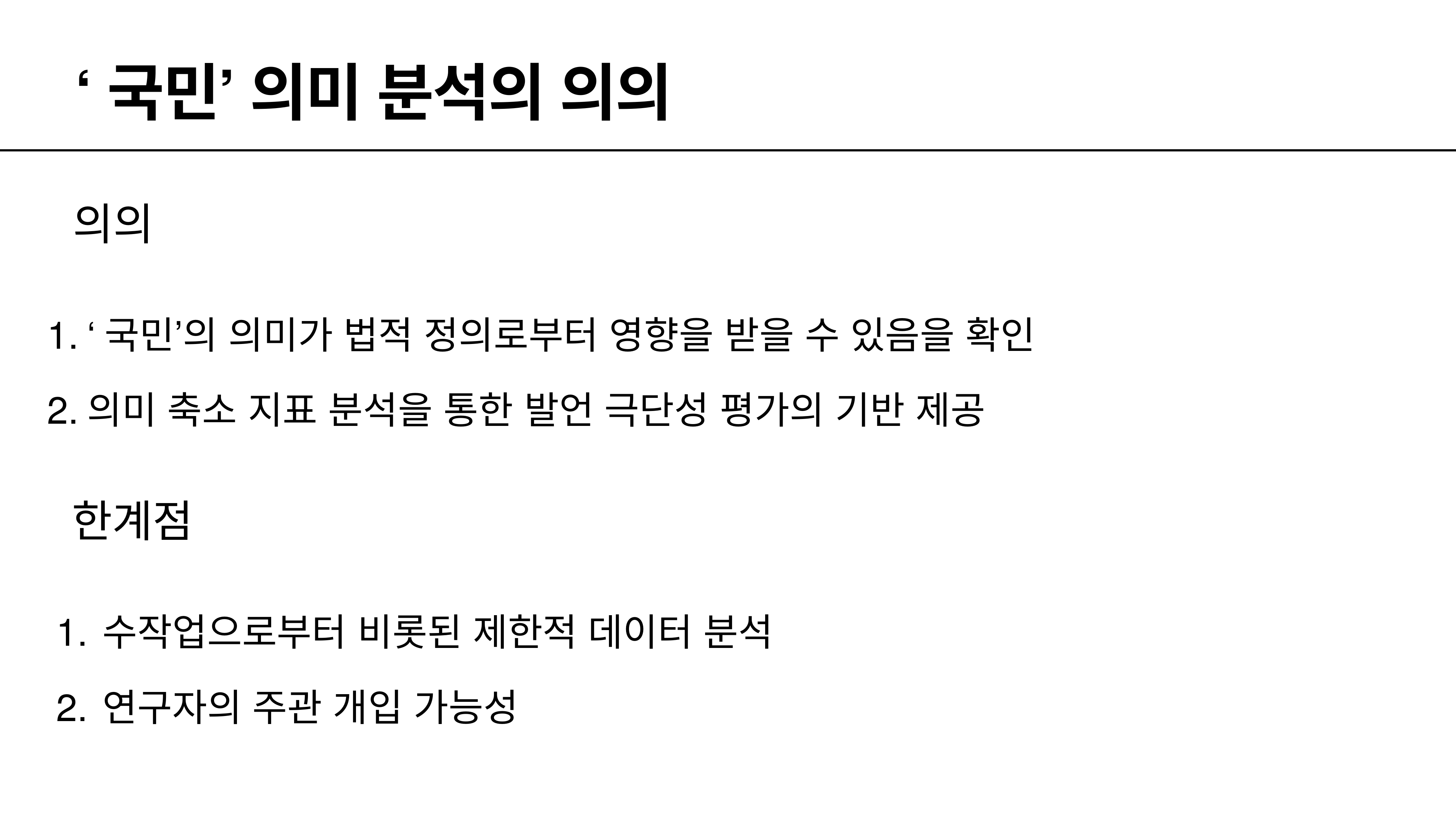

# ‘국민’ 의미 분석의 의의

의의
‘국민’의 의미가 법적 정의로부터 영향을 받을 수 있음을 확인
의미 축소 지표 분석을 통한 발언 극단성 평가의 기반 제공
한계점
수작업으로부터 비롯된 제한적 데이터 분석
연구자의 주관 개입 가능성